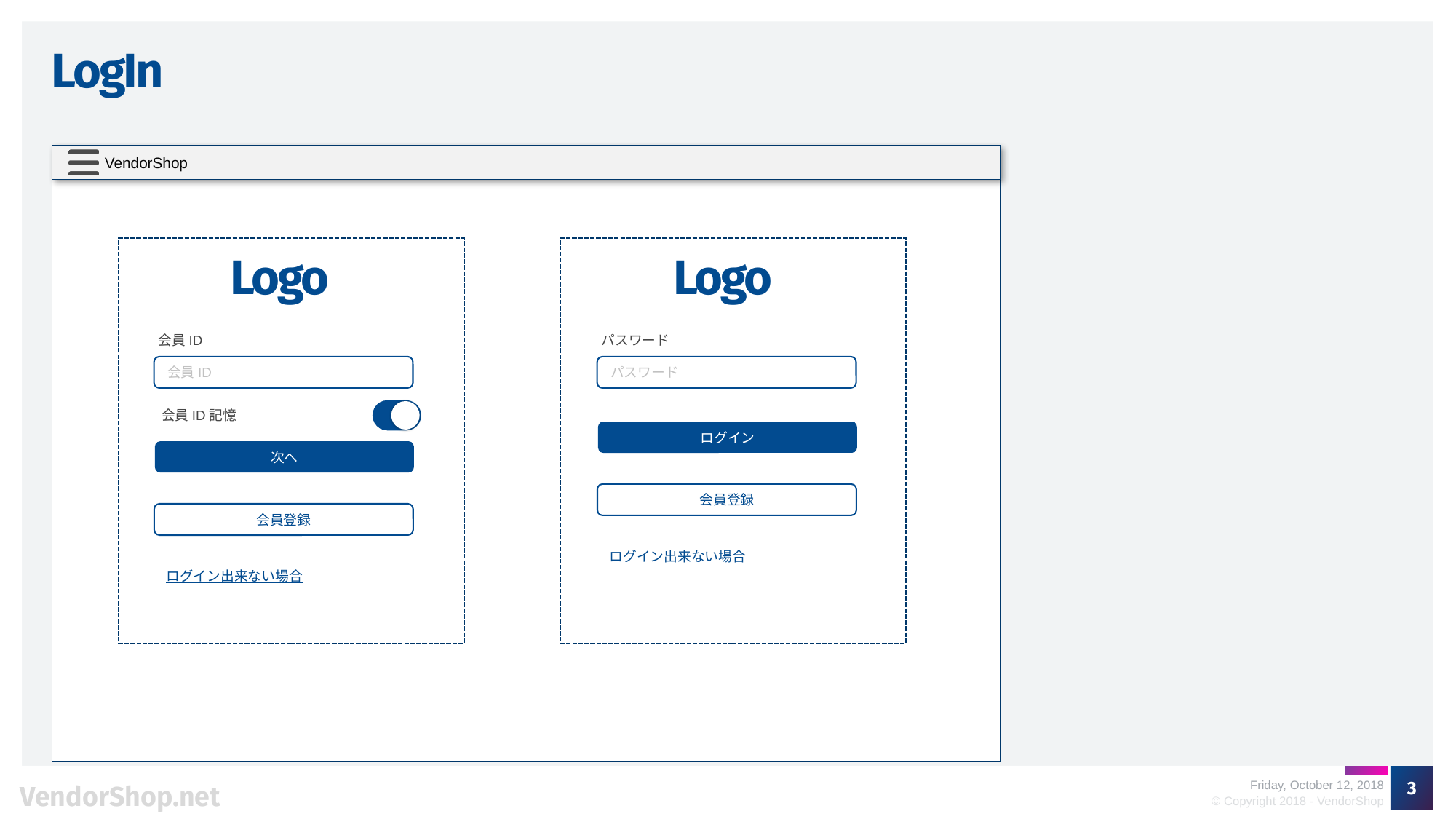

# LogIn

Logo
Logo
会員ID

会員ID
パスワード

パスワード

会員ID記憶
ログイン
次へ
会員登録
会員登録
ログイン出来ない場合
ログイン出来ない場合
3
Friday, October 12, 2018
© Copyright 2018 - VendorShop